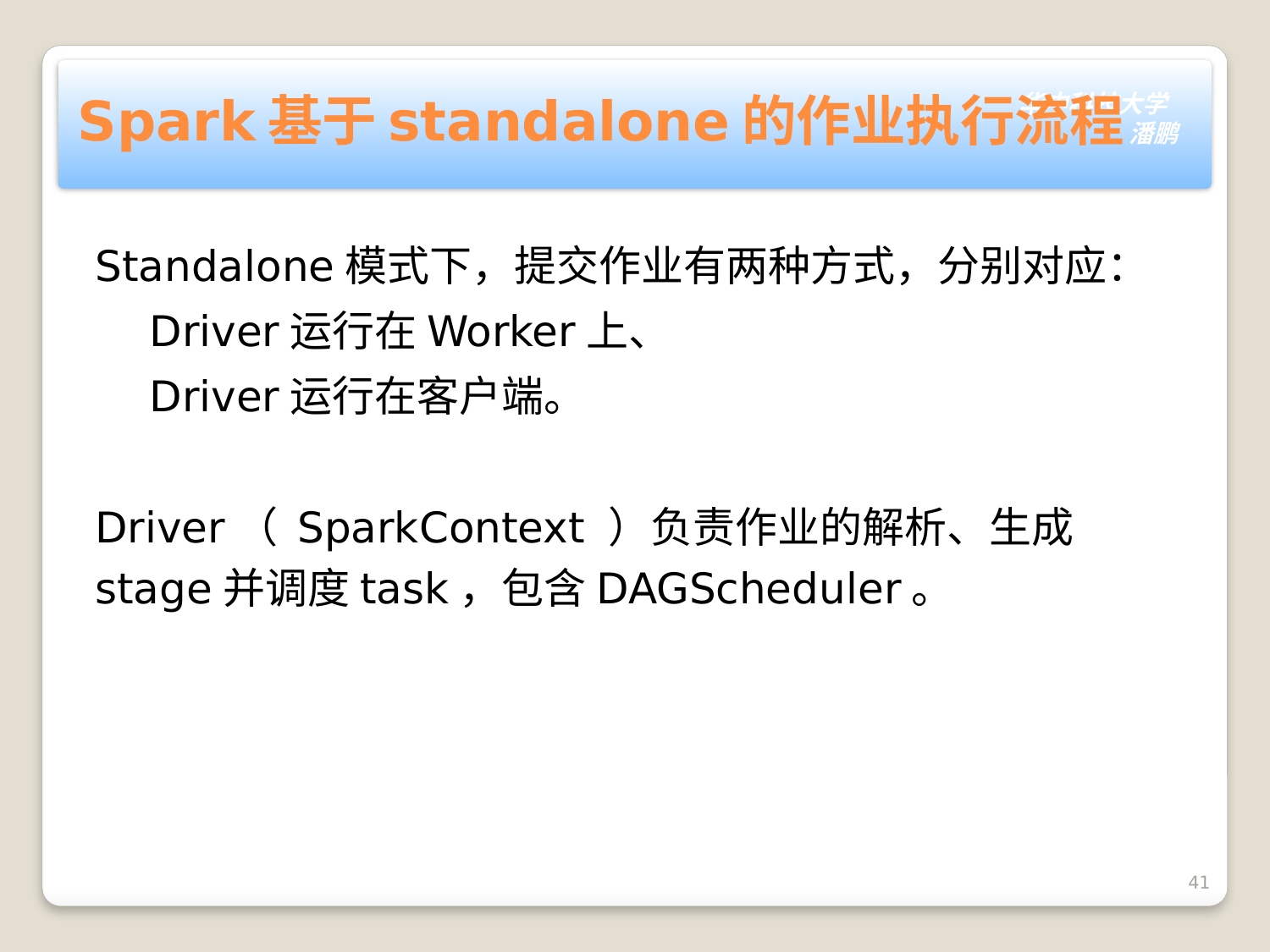

# Spark基于standalone的作业执行流程
Standalone模式下，提交作业有两种方式，分别对应：
    Driver运行在Worker上、
    Driver运行在客户端。

Driver（ SparkContext ）负责作业的解析、生成stage并调度task，包含DAGScheduler。
41